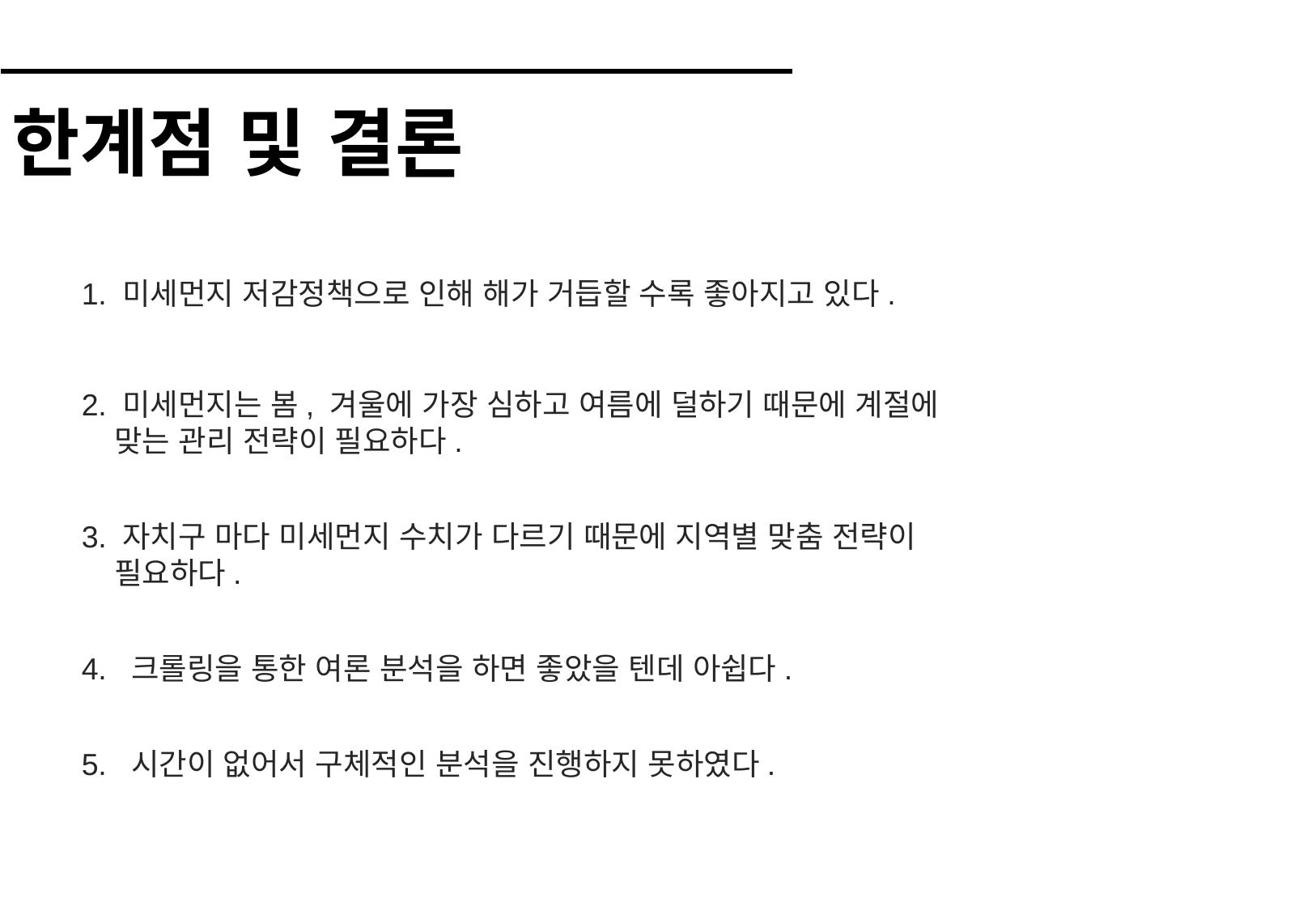

한계점 및 결론
1. 미세먼지 저감정책으로 인해 해가 거듭할 수록 좋아지고 있다.
2. 미세먼지는 봄, 겨울에 가장 심하고 여름에 덜하기 때문에 계절에
   맞는 관리 전략이 필요하다.
3. 자치구 마다 미세먼지 수치가 다르기 때문에 지역별 맞춤 전략이
   필요하다.
4.  크롤링을 통한 여론 분석을 하면 좋았을 텐데 아쉽다.
5.  시간이 없어서 구체적인 분석을 진행하지 못하였다.